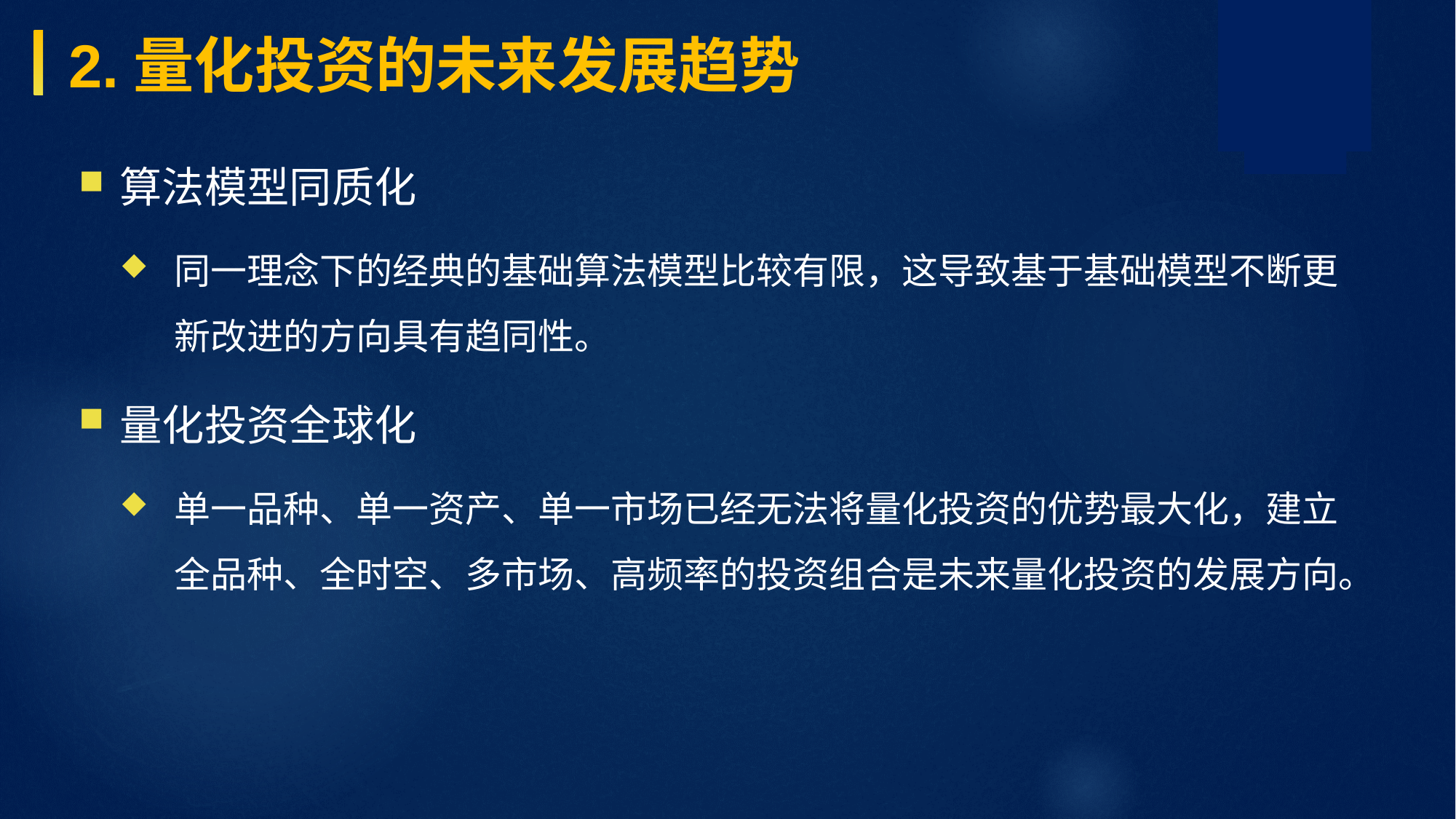

2.量化投资的未来发展趋势
算法模型同质化
同一理念下的经典的基础算法模型比较有限，这导致基于基础模型不断更新改进的方向具有趋同性。
量化投资全球化
单一品种、单一资产、单一市场已经无法将量化投资的优势最大化，建立全品种、全时空、多市场、高频率的投资组合是未来量化投资的发展方向。